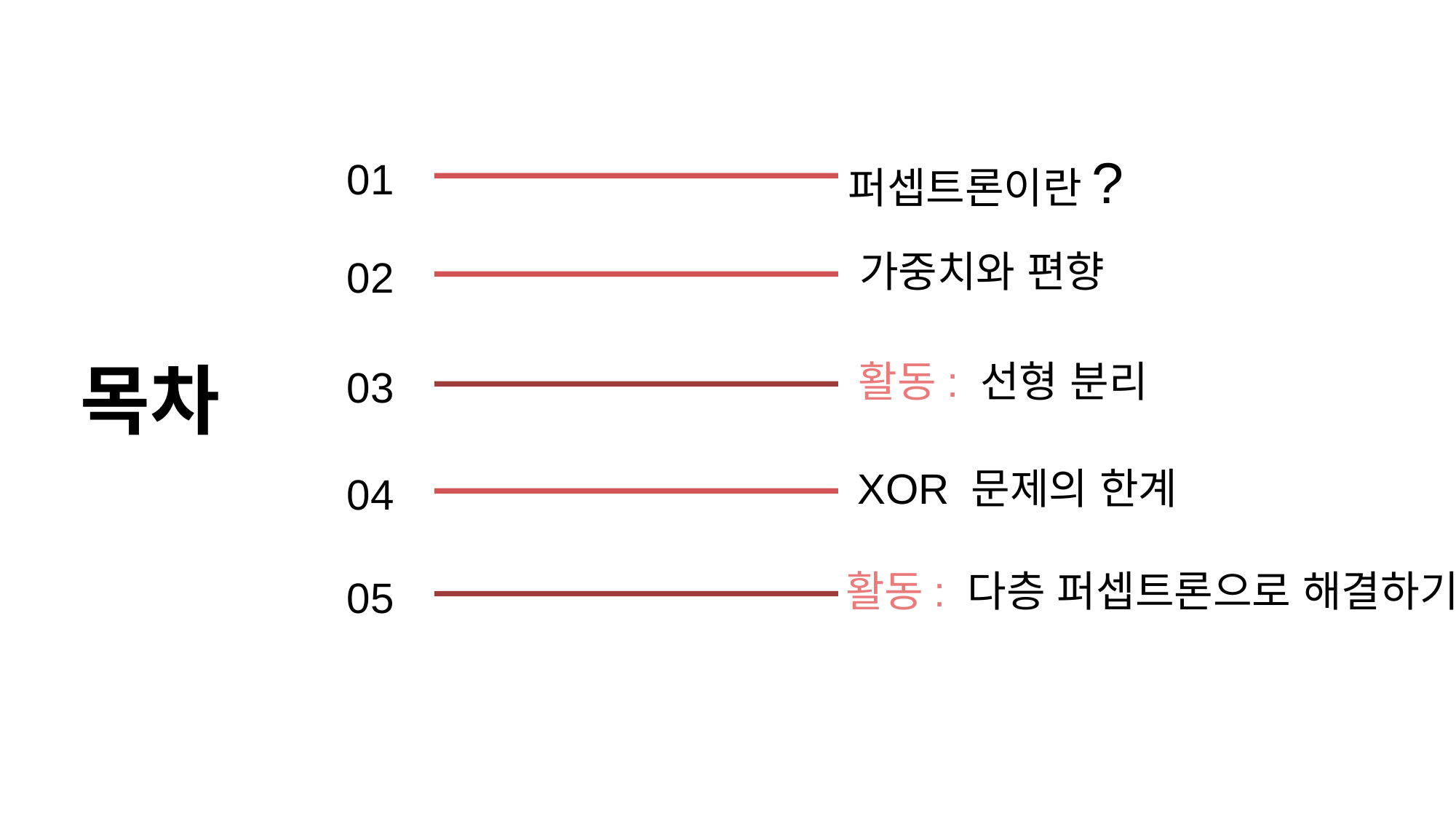

퍼셉트론이란?
01

가중치와 편향
02

목차
활동: 선형 분리
03

XOR 문제의 한계
04

활동: 다층 퍼셉트론으로 해결하기
05